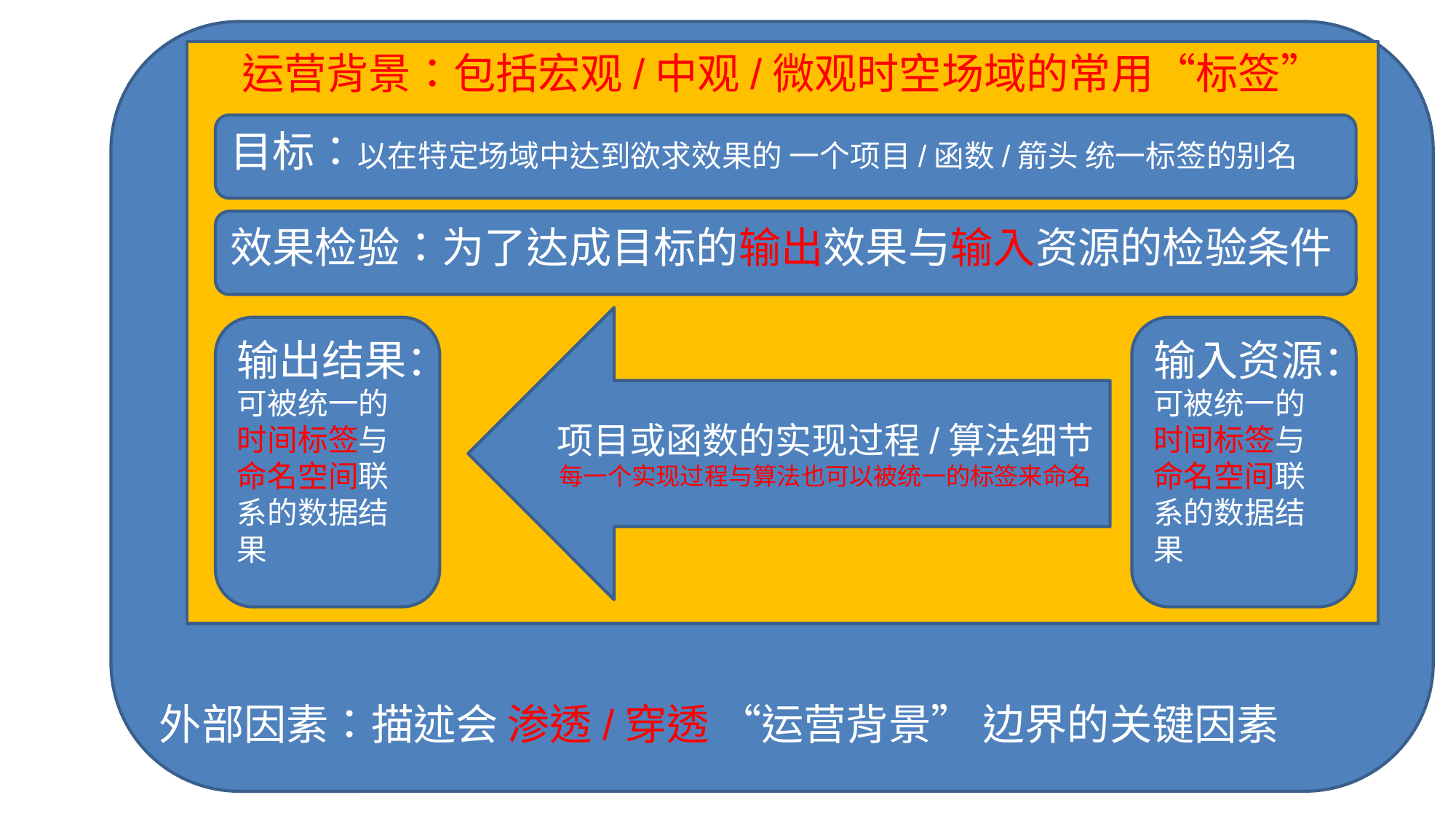

外部因素：描述会 渗透/穿透 “运营背景” 边界的关键因素
运营背景：包括宏观/中观/微观时空场域的常用“标签”
目标：以在特定场域中达到欲求效果的 一个项目/函数/箭头 统一标签的别名
效果检验：为了达成目标的输出效果与输入资源的检验条件
项目或函数的实现过程/算法细节
每一个实现过程与算法也可以被统一的标签来命名
输出结果：
可被统一的时间标签与命名空间联系的数据结果

输入资源：
可被统一的时间标签与命名空间联系的数据结果